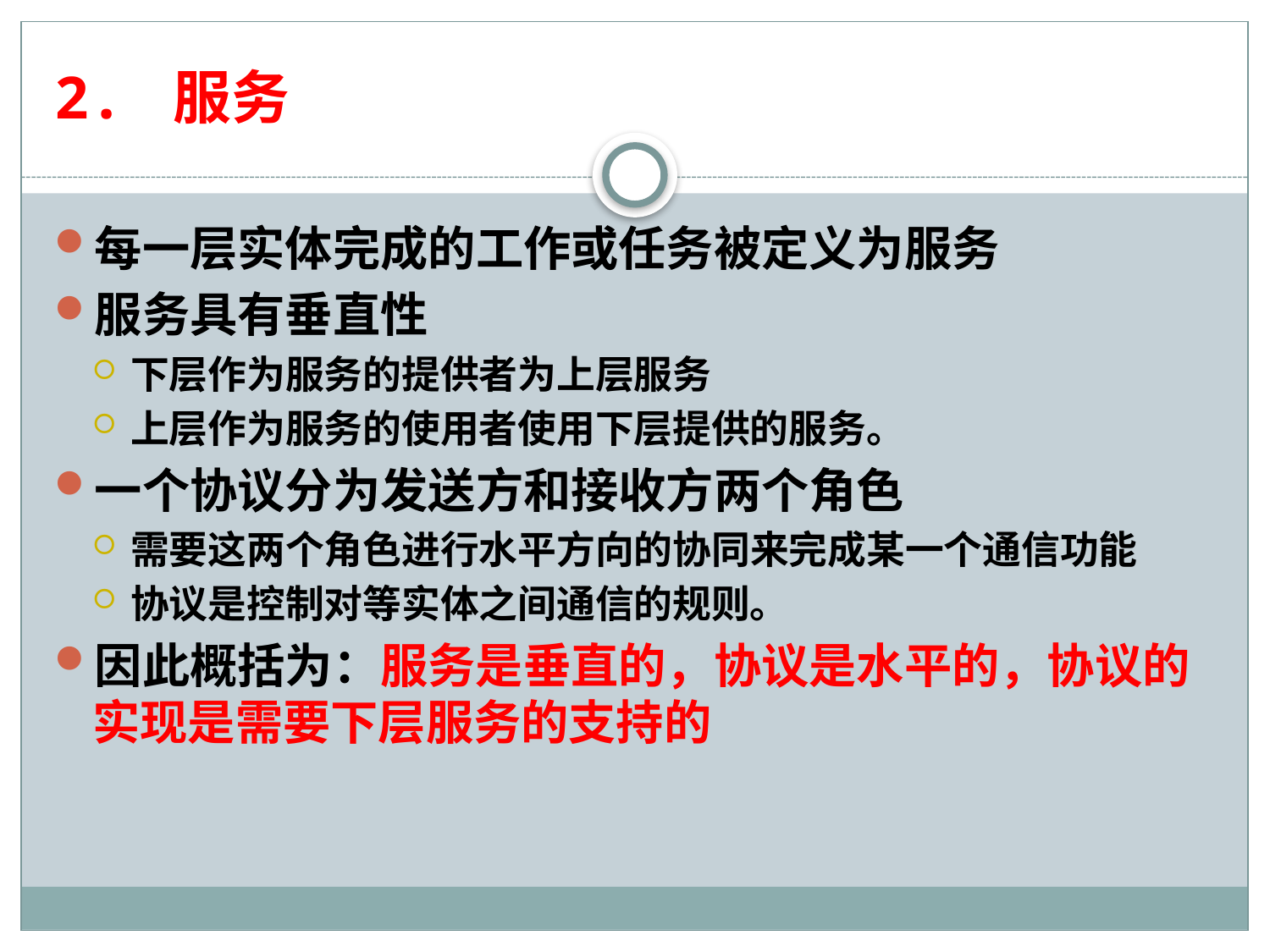

# 2. 服务
每一层实体完成的工作或任务被定义为服务
服务具有垂直性
下层作为服务的提供者为上层服务
上层作为服务的使用者使用下层提供的服务。
一个协议分为发送方和接收方两个角色
需要这两个角色进行水平方向的协同来完成某一个通信功能
协议是控制对等实体之间通信的规则。
因此概括为：服务是垂直的，协议是水平的，协议的实现是需要下层服务的支持的